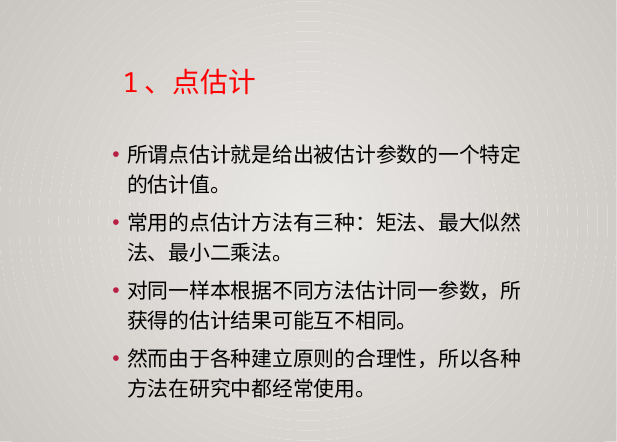

# 1、点估计
所谓点估计就是给出被估计参数的一个特定的估计值。
常用的点估计方法有三种：矩法、最大似然法、最小二乘法。
对同一样本根据不同方法估计同一参数，所获得的估计结果可能互不相同。
然而由于各种建立原则的合理性，所以各种方法在研究中都经常使用。